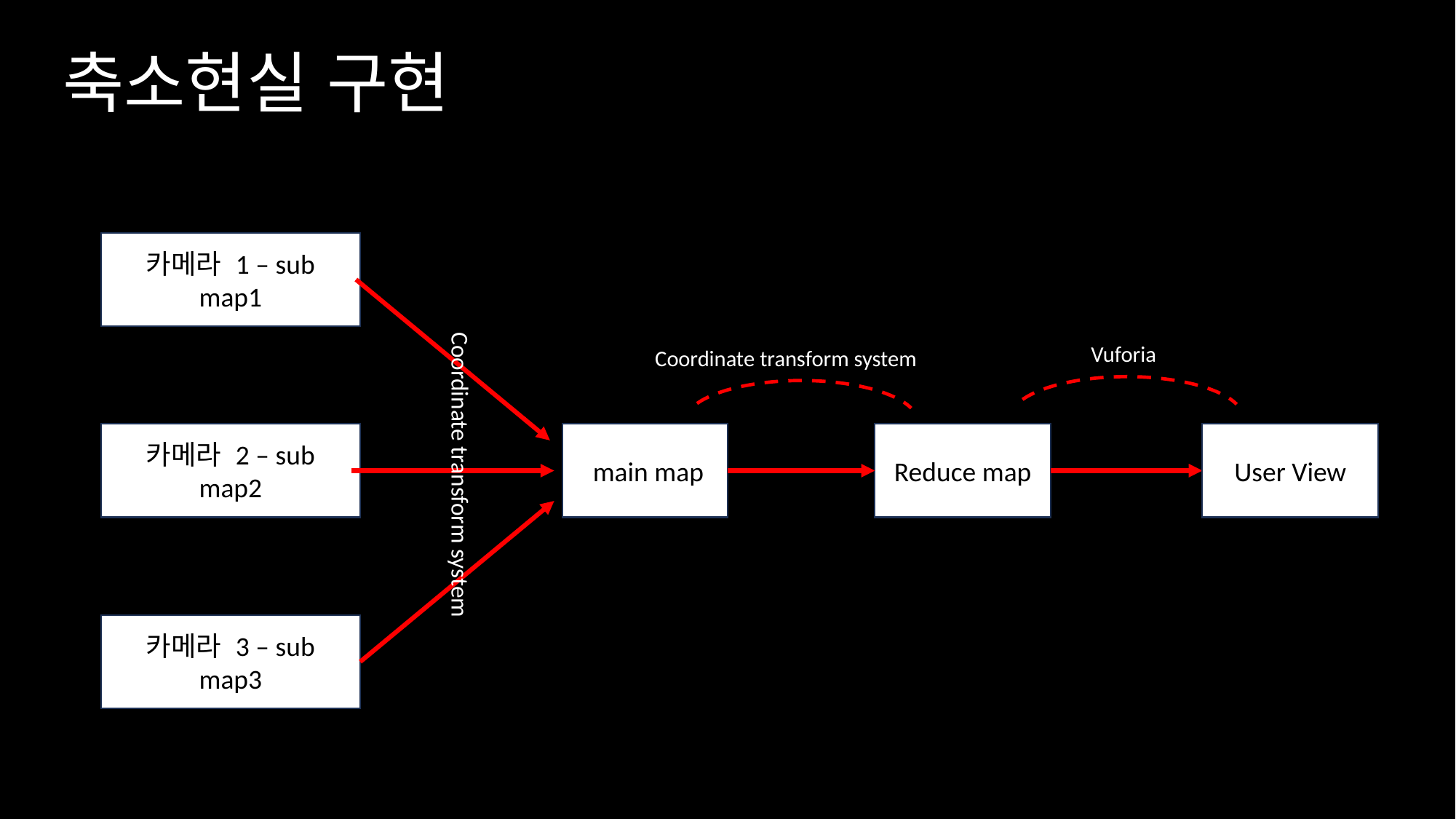

# 축소현실 구현
카메라 1 – sub map1
Vuforia
Coordinate transform system

카메라 2 – sub map2
 main map
Reduce map
User View
Coordinate transform system
카메라 3 – sub map3